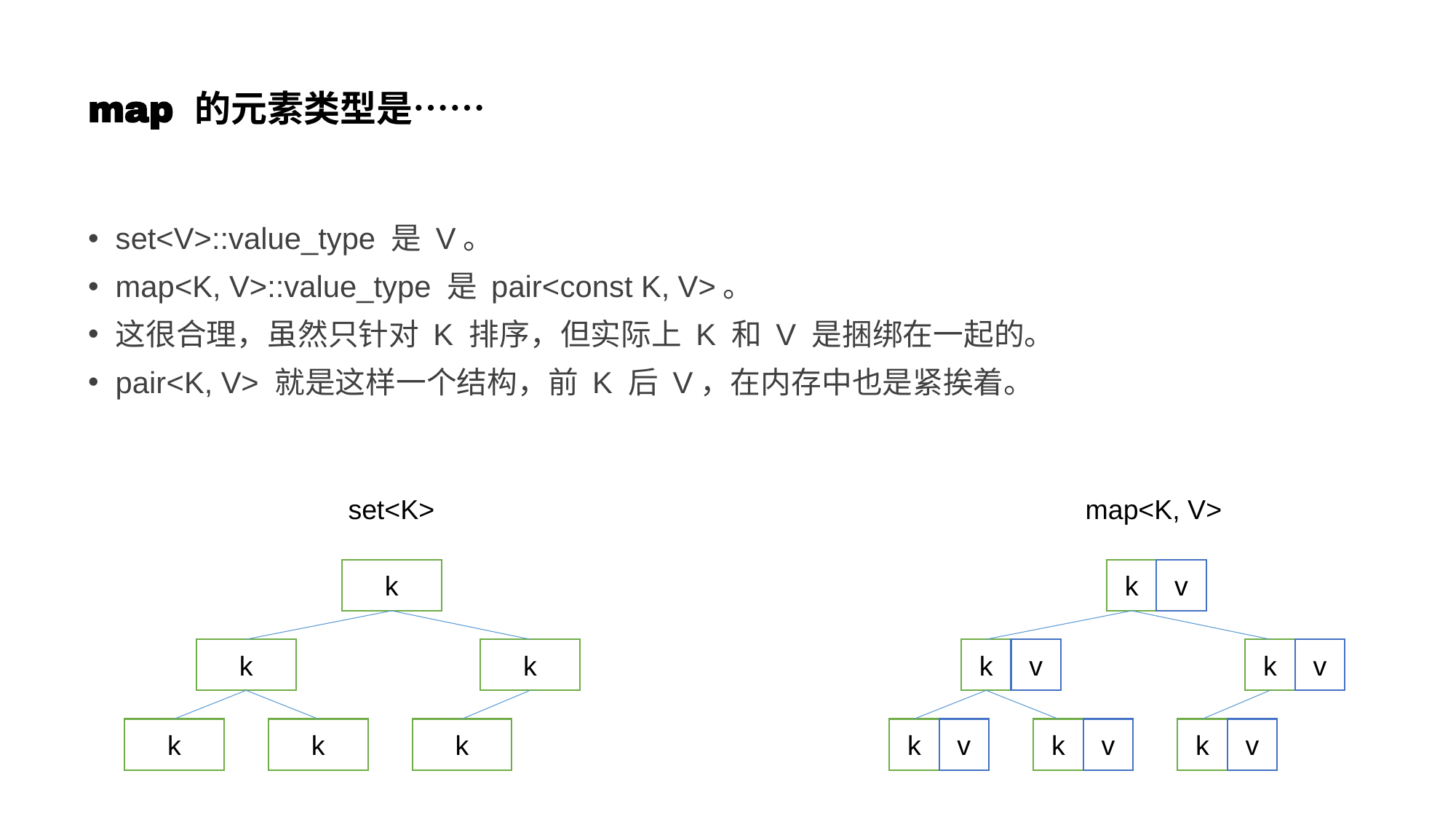

# map 的元素类型是……
set<V>::value_type 是 V。
map<K, V>::value_type 是 pair<const K, V>。
这很合理，虽然只针对 K 排序，但实际上 K 和 V 是捆绑在一起的。
pair<K, V> 就是这样一个结构，前 K 后 V，在内存中也是紧挨着。
set<K>
map<K, V>
k
k
v
k
k
k
v
k
v
k
k
k
k
v
k
v
k
v